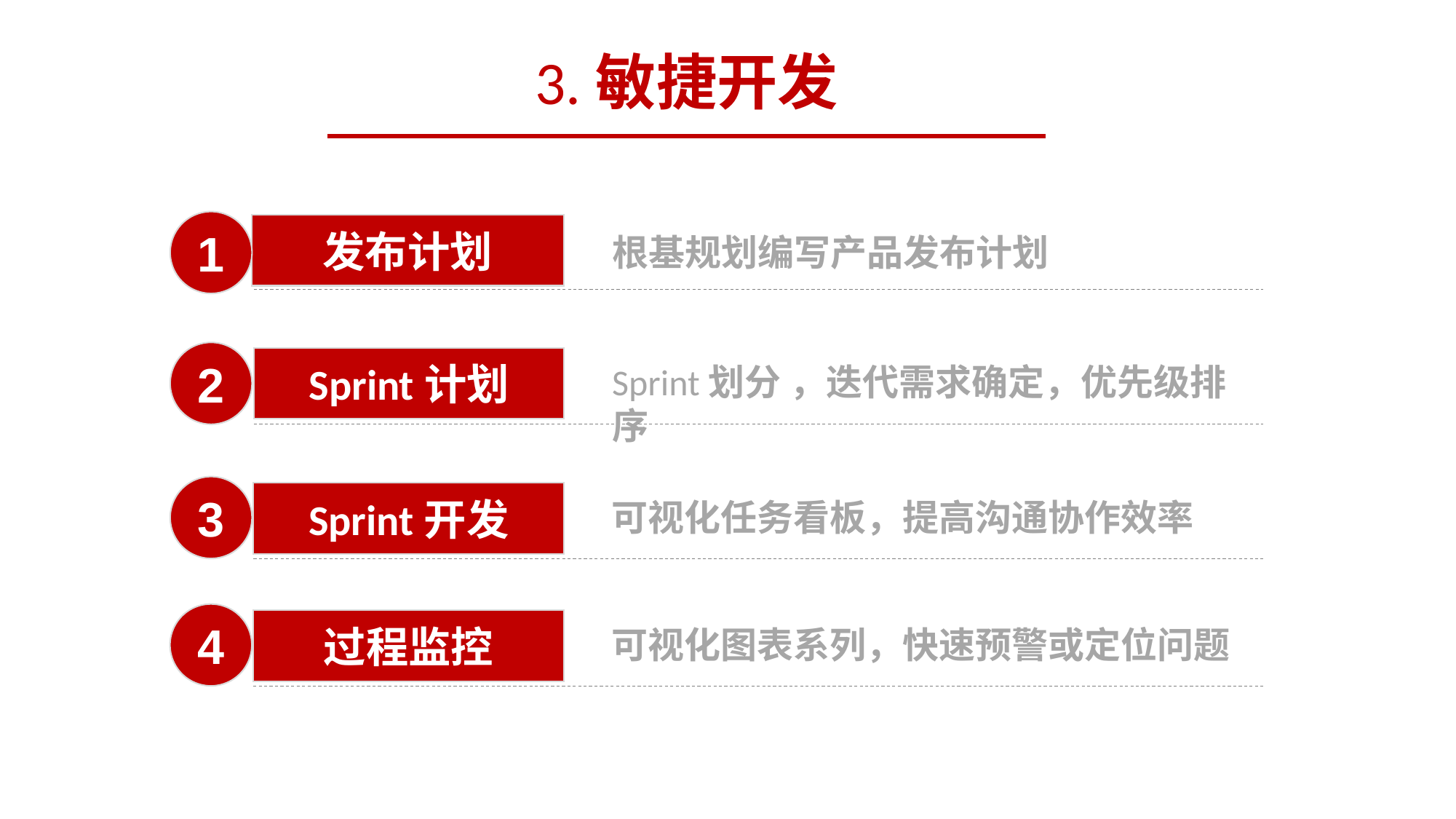

3.敏捷开发

1
发布计划
根基规划编写产品发布计划
2
Sprint计划
Sprint划分 ，迭代需求确定，优先级排序

3
Sprint开发
可视化任务看板，提高沟通协作效率
4
过程监控
可视化图表系列，快速预警或定位问题